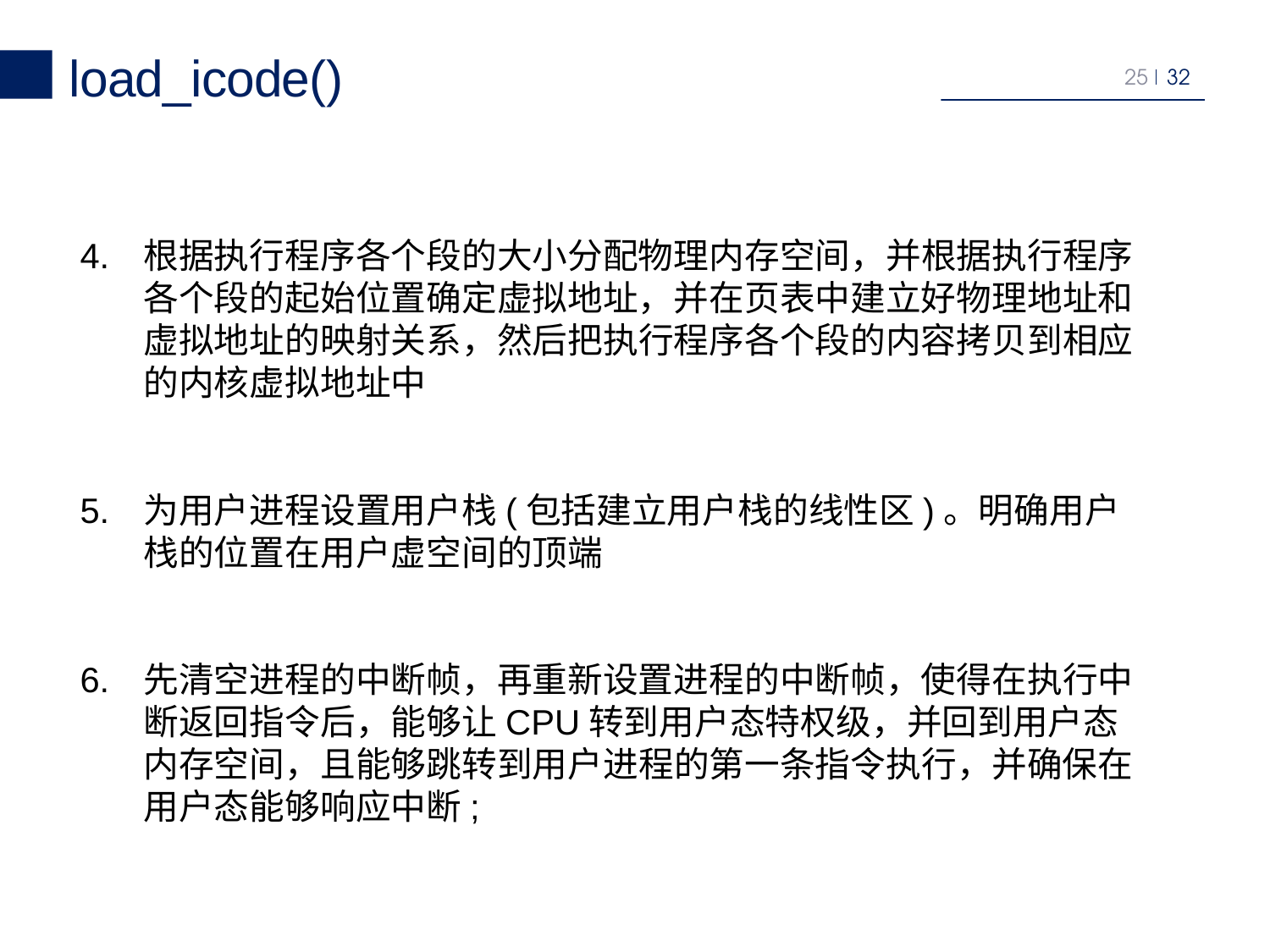

load_icode()

25
根据执行程序各个段的大小分配物理内存空间，并根据执行程序各个段的起始位置确定虚拟地址，并在页表中建立好物理地址和虚拟地址的映射关系，然后把执行程序各个段的内容拷贝到相应的内核虚拟地址中

为用户进程设置用户栈(包括建立用户栈的线性区)。明确用户栈的位置在用户虚空间的顶端

先清空进程的中断帧，再重新设置进程的中断帧，使得在执行中断返回指令后，能够让CPU转到用户态特权级，并回到用户态内存空间，且能够跳转到用户进程的第一条指令执行，并确保在用户态能够响应中断;